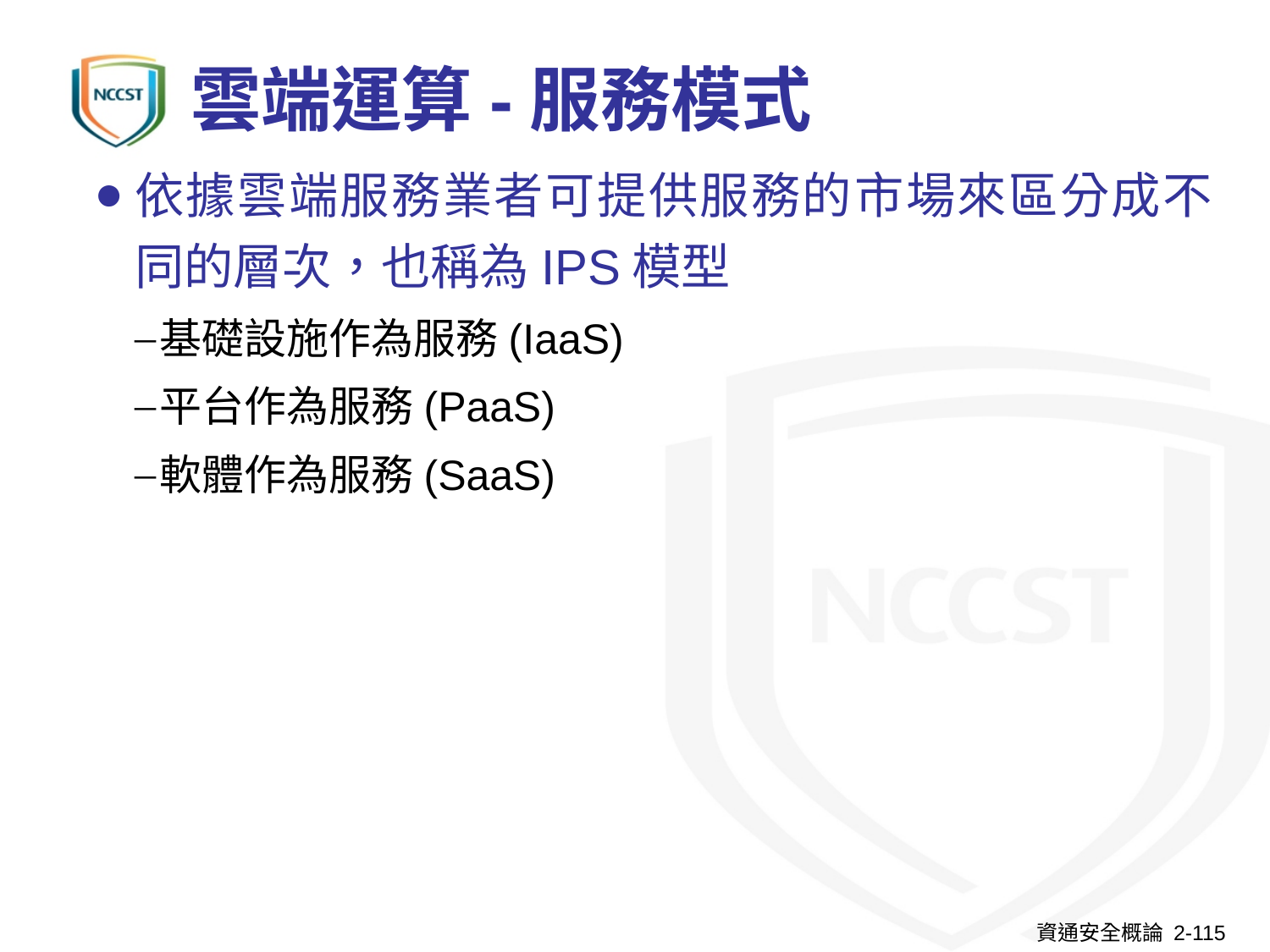

# 雲端運算-服務模式
依據雲端服務業者可提供服務的市場來區分成不同的層次，也稱為IPS模型
基礎設施作為服務(IaaS)
平台作為服務(PaaS)
軟體作為服務(SaaS)